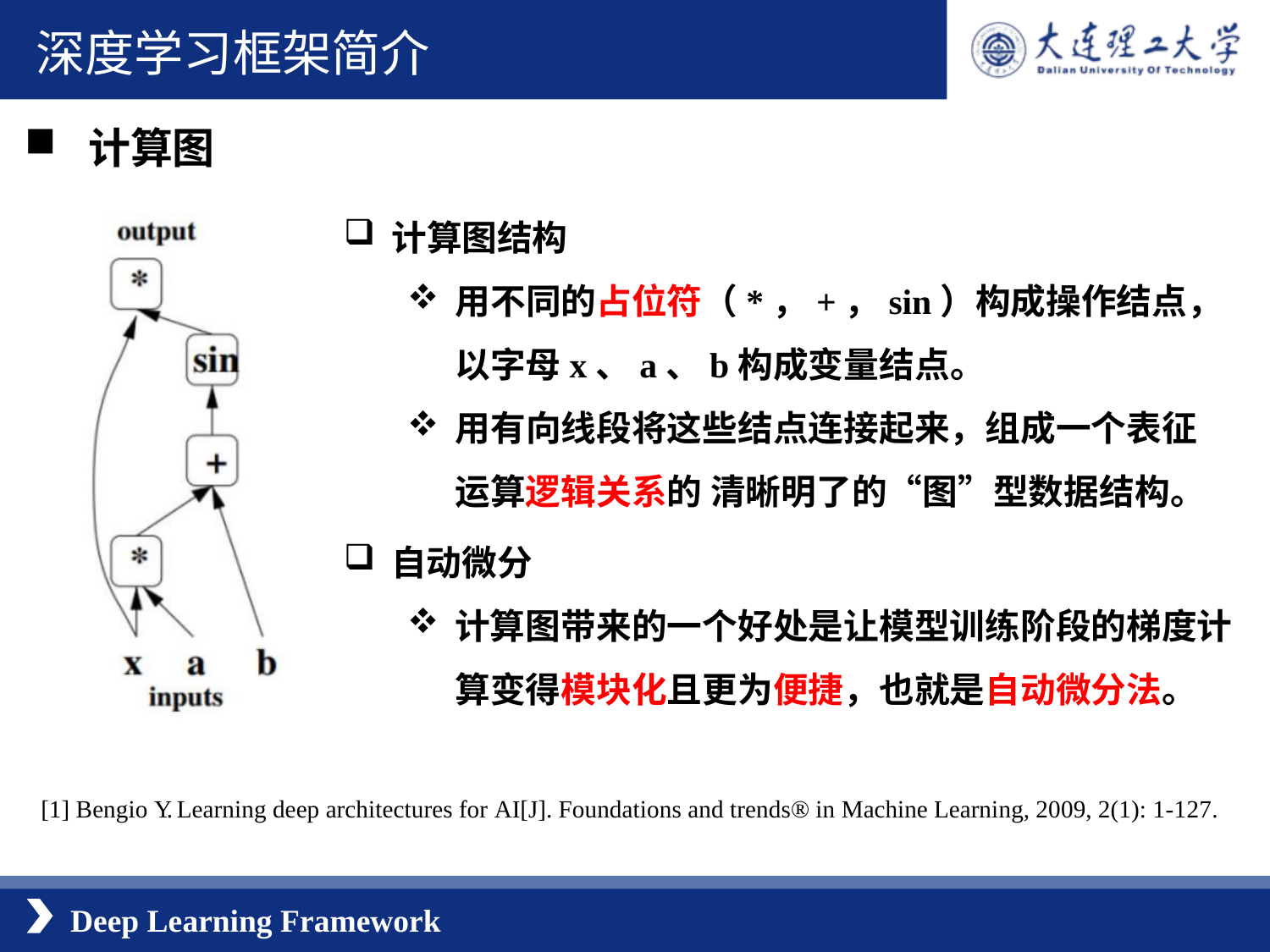

深度学习框架简介
计算图

计算图结构
用不同的占位符（*，+，sin）构成操作结点，以字母x、a、b构成变量结点。
用有向线段将这些结点连接起来，组成一个表征运算逻辑关系的 清晰明了的“图”型数据结构。

自动微分
计算图带来的一个好处是让模型训练阶段的梯度计算变得模块化且更为便捷，也就是自动微分法。
[1] Bengio Y. Learning deep architectures for AI[J]. Foundations and trends® in Machine Learning, 2009, 2(1): 1-127.
Deep Learning Framework